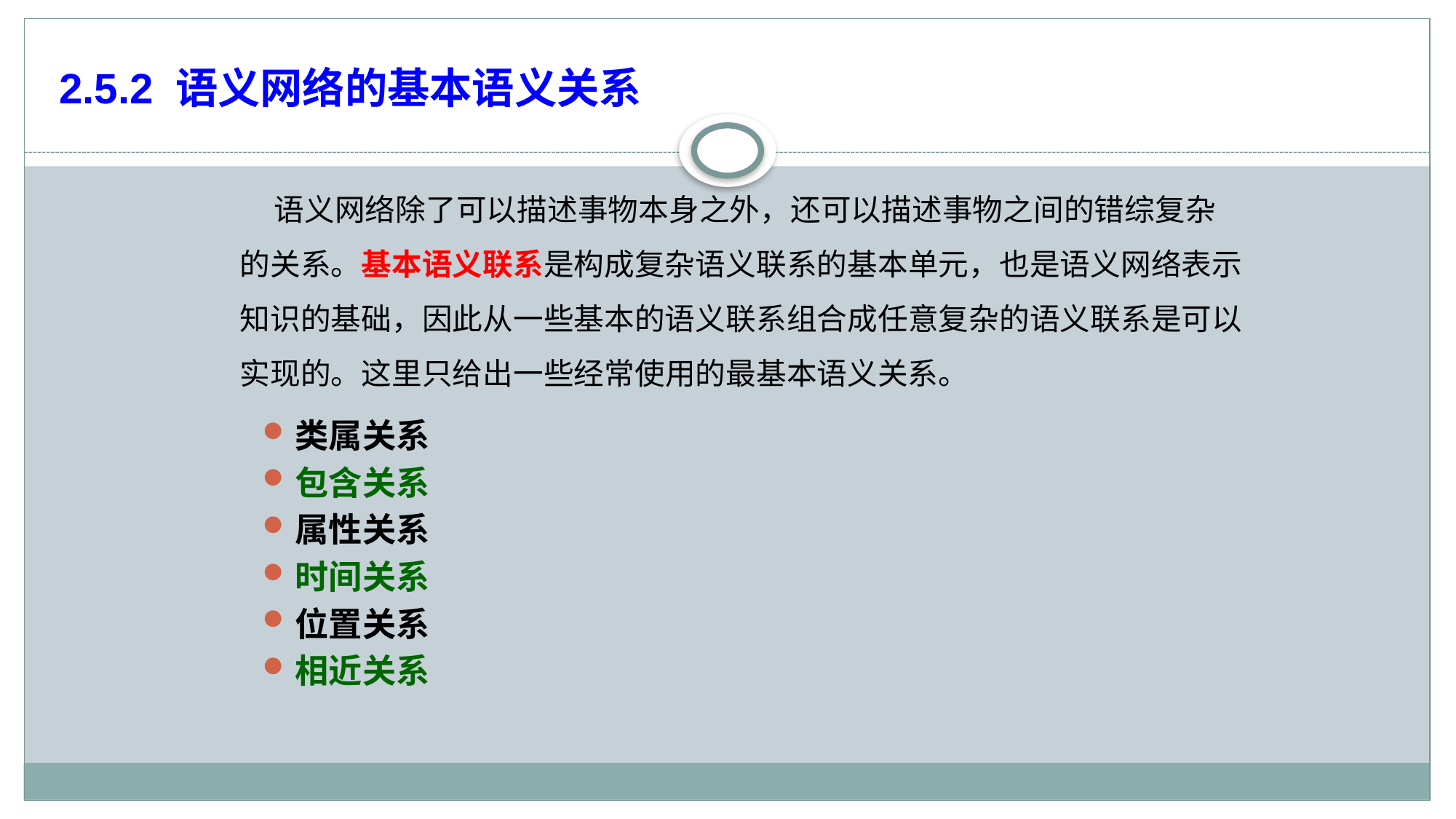

# 2.5.2 语义网络的基本语义关系
    语义网络除了可以描述事物本身之外，还可以描述事物之间的错综复杂的关系。基本语义联系是构成复杂语义联系的基本单元，也是语义网络表示知识的基础，因此从一些基本的语义联系组合成任意复杂的语义联系是可以实现的。这里只给出一些经常使用的最基本语义关系。
类属关系
包含关系
属性关系
时间关系
位置关系
相近关系